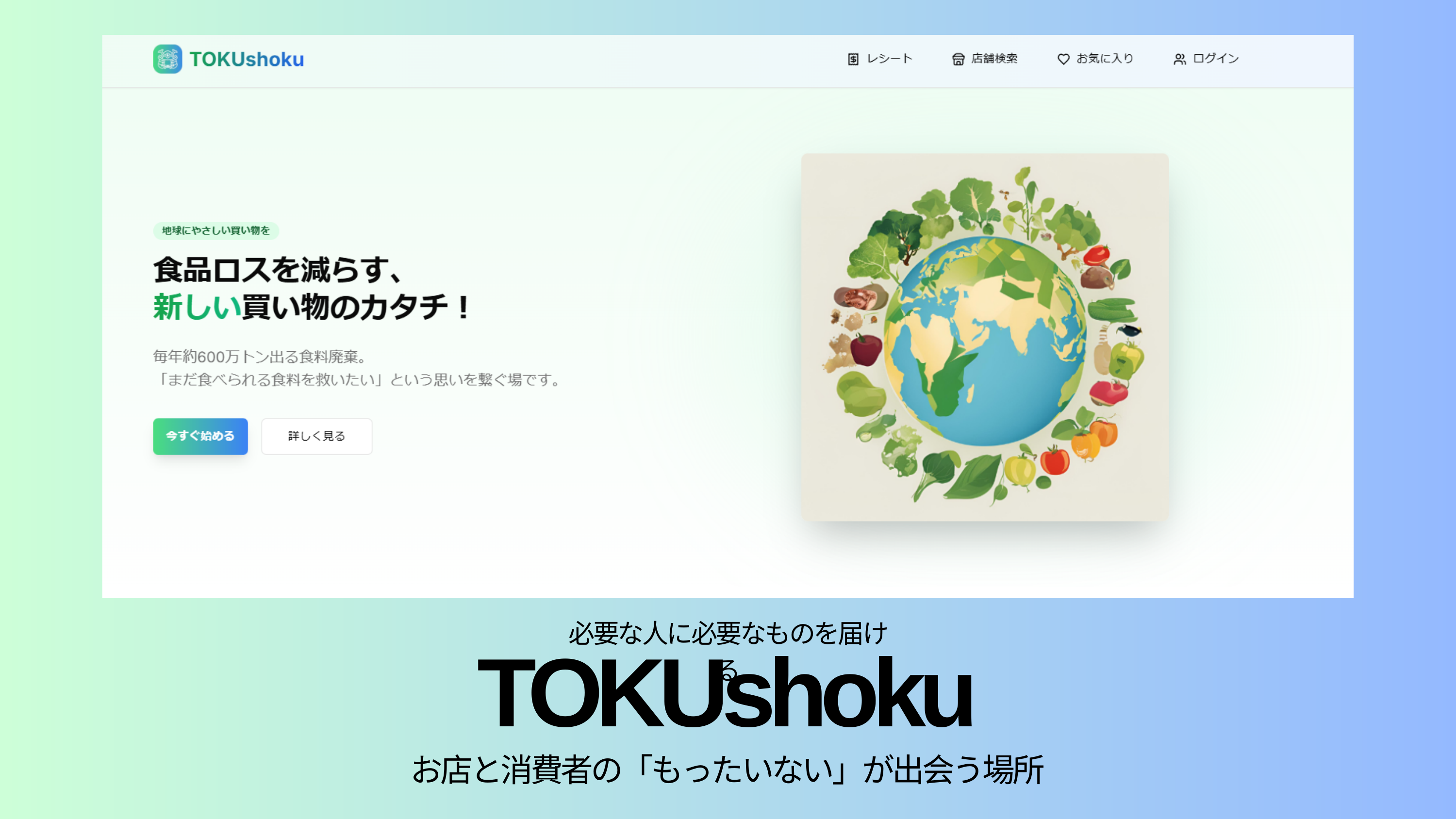

必要な人に必要なものを届ける
TOKUshoku
お店と消費者の「もったいない」が出会う場所